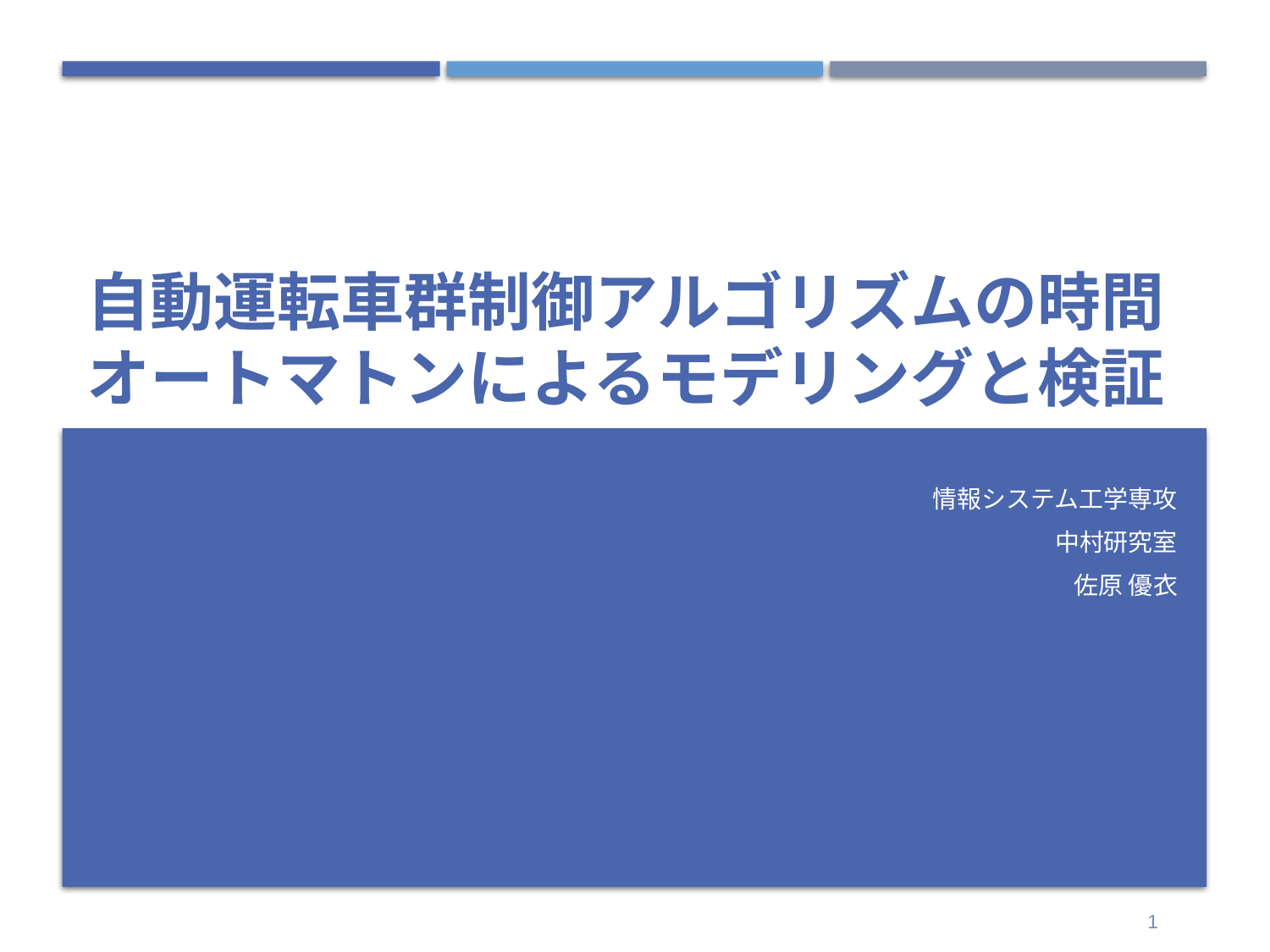

# 自動運転車群制御アルゴリズムの時間オートマトンによるモデリングと検証
情報システム工学専攻
中村研究室
佐原 優衣
1